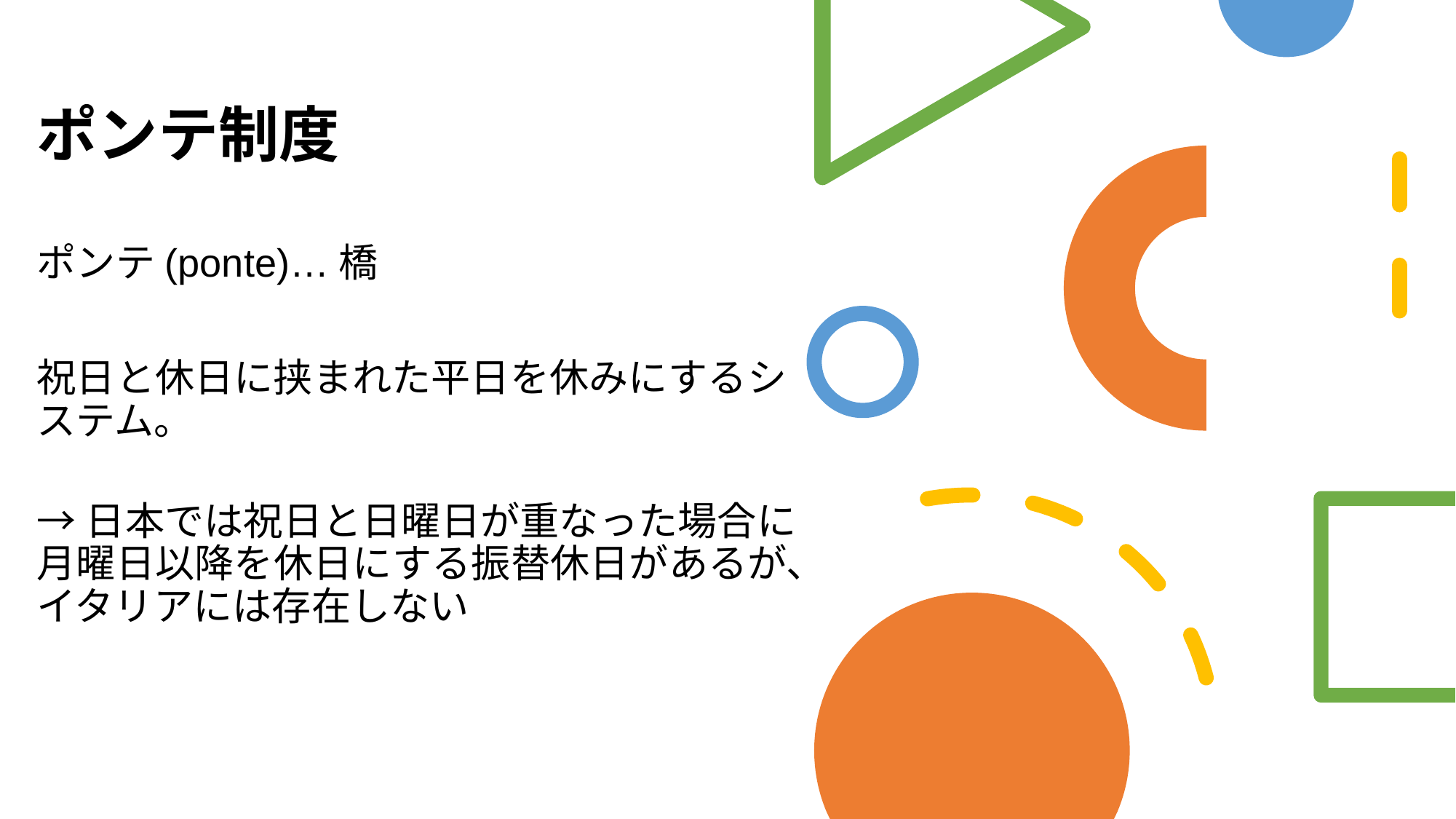

ポンテ制度

ポンテ(ponte)…橋

祝日と休日に挟まれた平日を休みにするシステム。
→日本では祝日と日曜日が重なった場合に月曜日以降を休日にする振替休日があるが、イタリアには存在しない